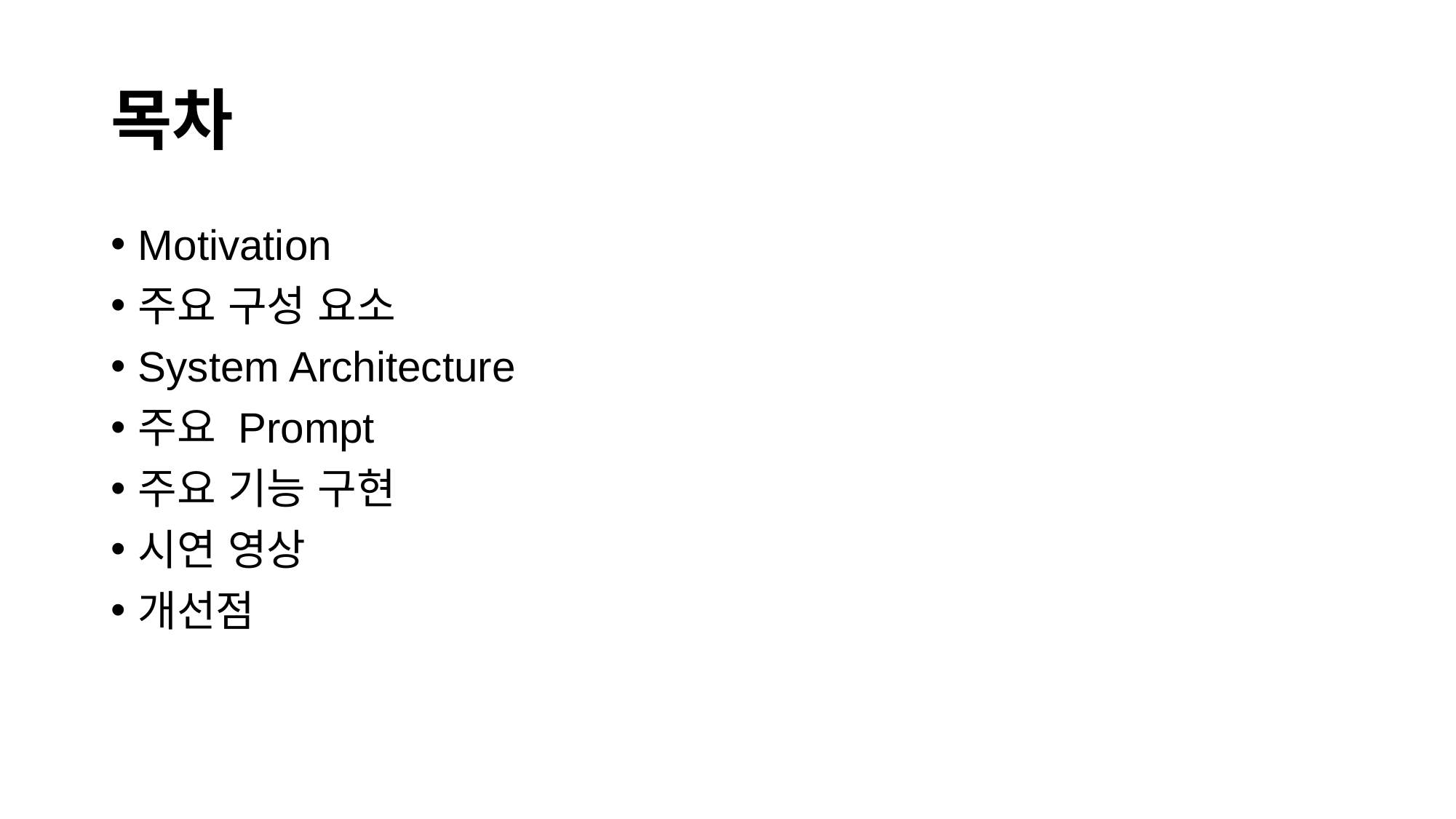

# 목차
Motivation
주요 구성 요소
System Architecture
주요 Prompt
주요 기능 구현
시연 영상
개선점